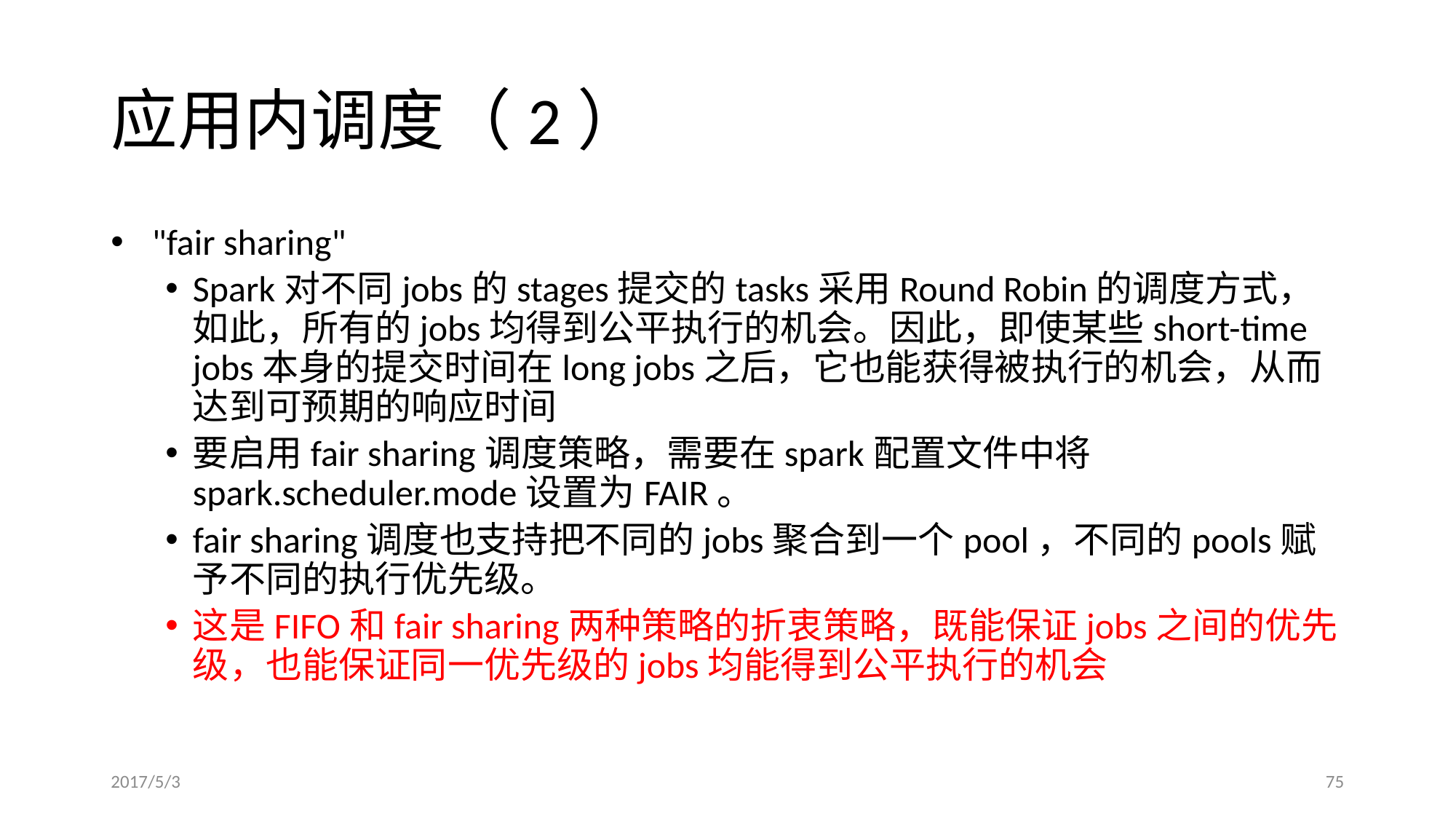

# 应用内调度（2）
"fair sharing"
Spark对不同jobs的stages提交的tasks采用Round Robin的调度方式，如此，所有的jobs均得到公平执行的机会。因此，即使某些short-time jobs本身的提交时间在long jobs之后，它也能获得被执行的机会，从而达到可预期的响应时间
要启用fair sharing调度策略，需要在spark配置文件中将spark.scheduler.mode设置为FAIR。
fair sharing调度也支持把不同的jobs聚合到一个pool，不同的pools赋予不同的执行优先级。
这是FIFO和fair sharing两种策略的折衷策略，既能保证jobs之间的优先级，也能保证同一优先级的jobs均能得到公平执行的机会
2017/5/3
75